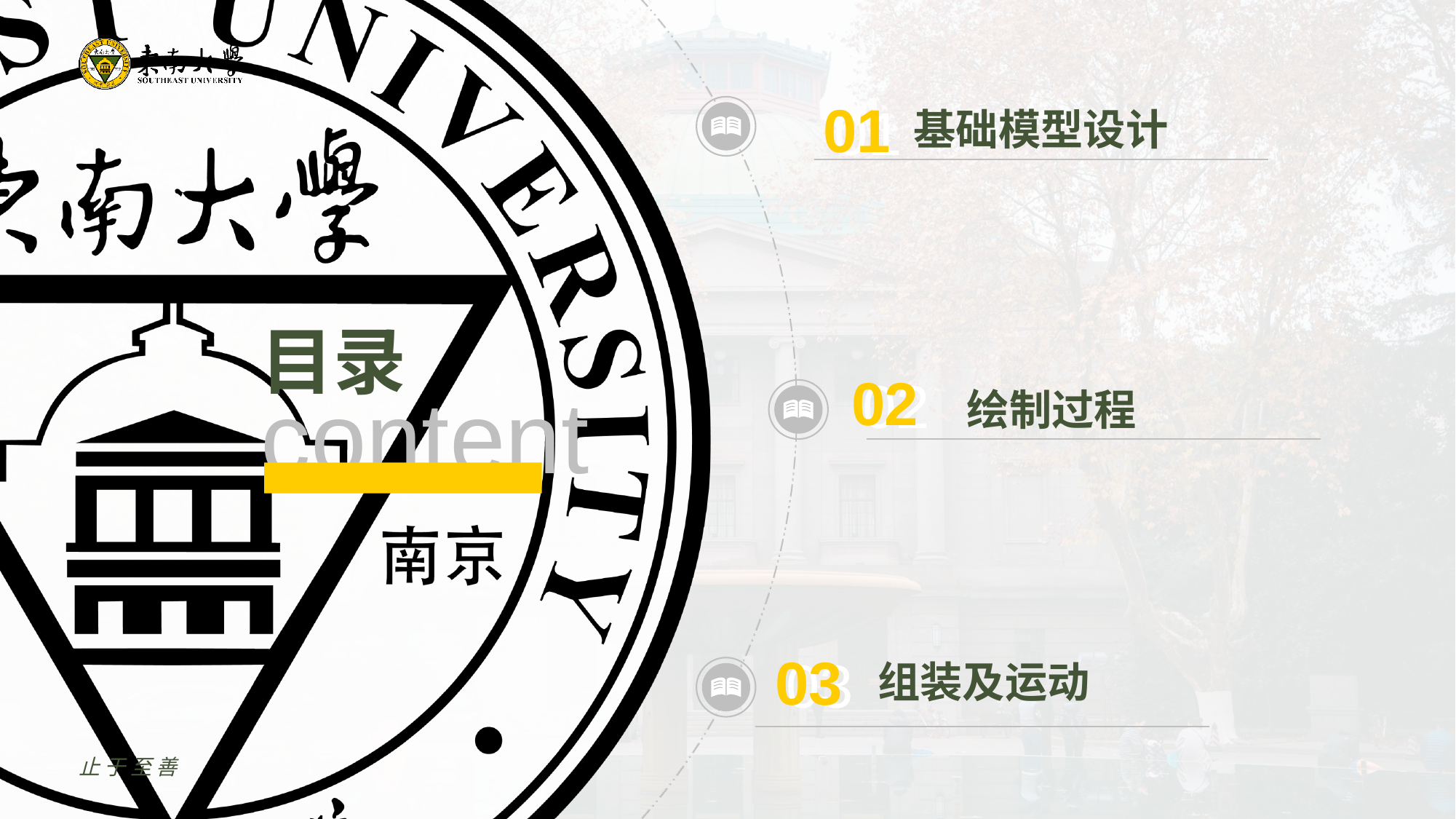

01
01

基础模型设计
02  绘制过程
02

03
03
组装及运动

止于至善